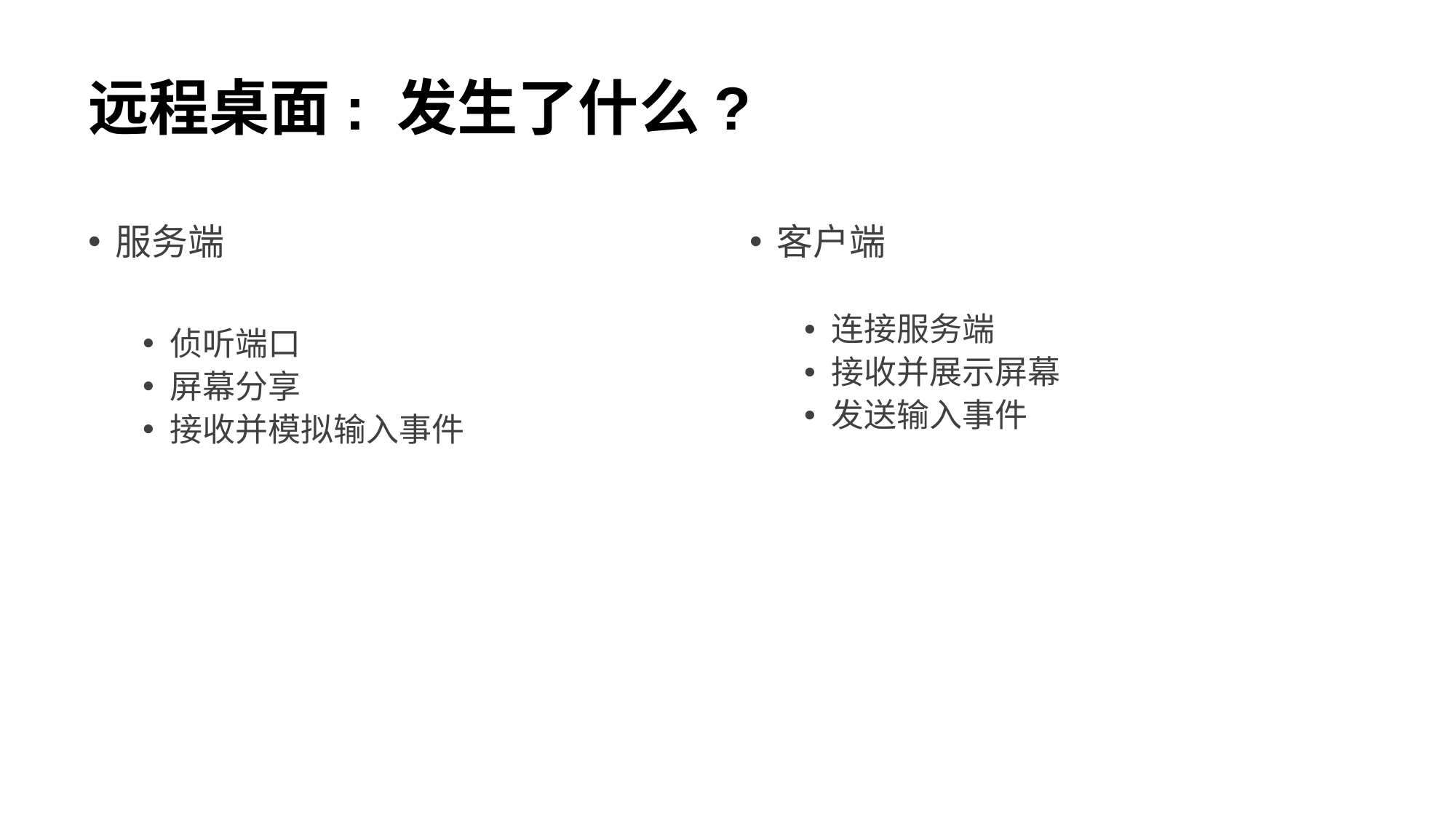

# 远程桌面: 发生了什么?
服务端

侦听端口
屏幕分享
接收并模拟输入事件
客户端

连接服务端
接收并展示屏幕
发送输入事件